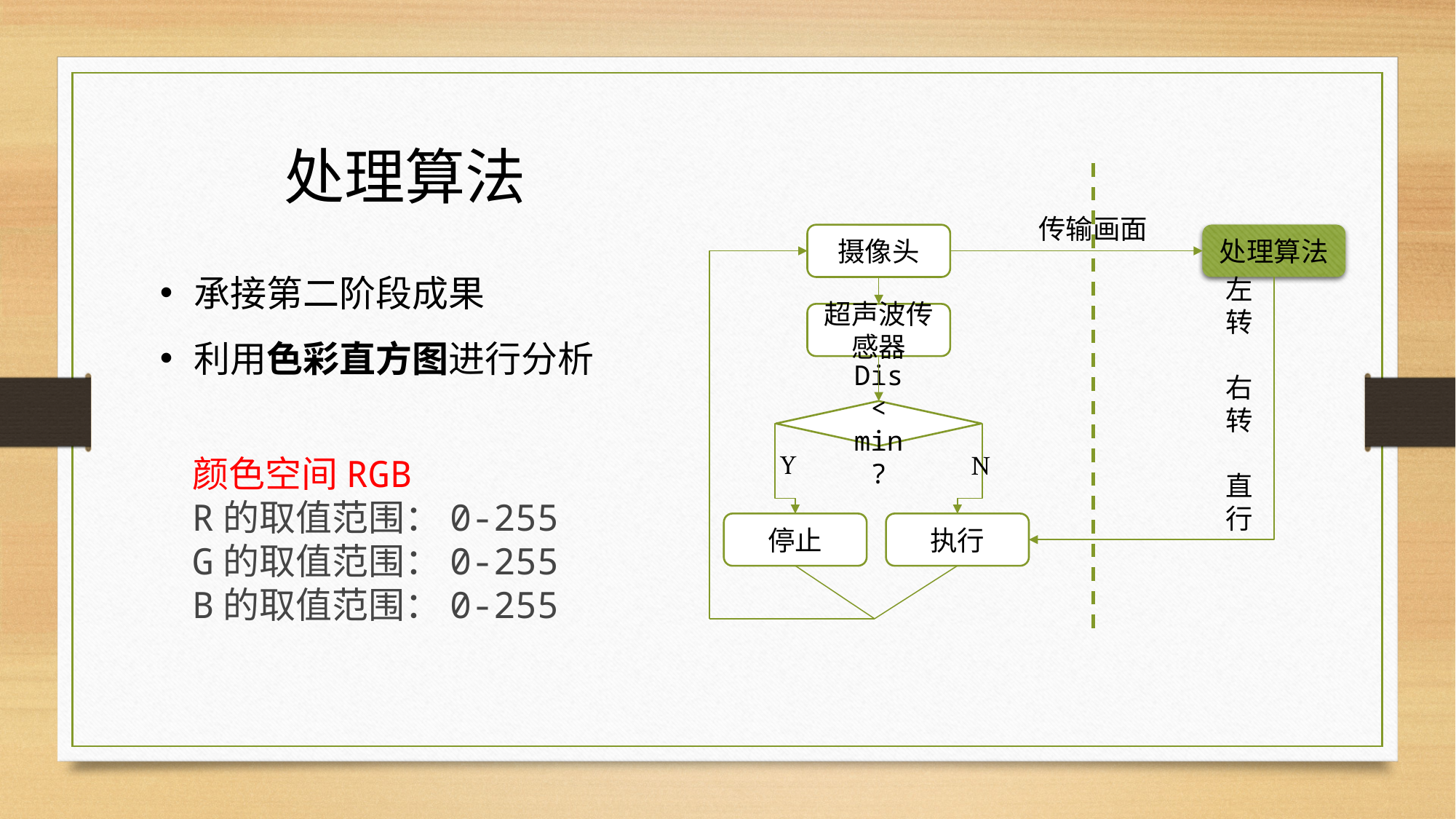

处理算法

传输画面
摄像头
处理算法
左转

右转

直行
超声波传感器
Dis < min ?
Y
N
停止
执行
承接第二阶段成果
利用色彩直方图进行分析
颜色空间RGB
R的取值范围：0-255
G的取值范围：0-255
B的取值范围：0-255